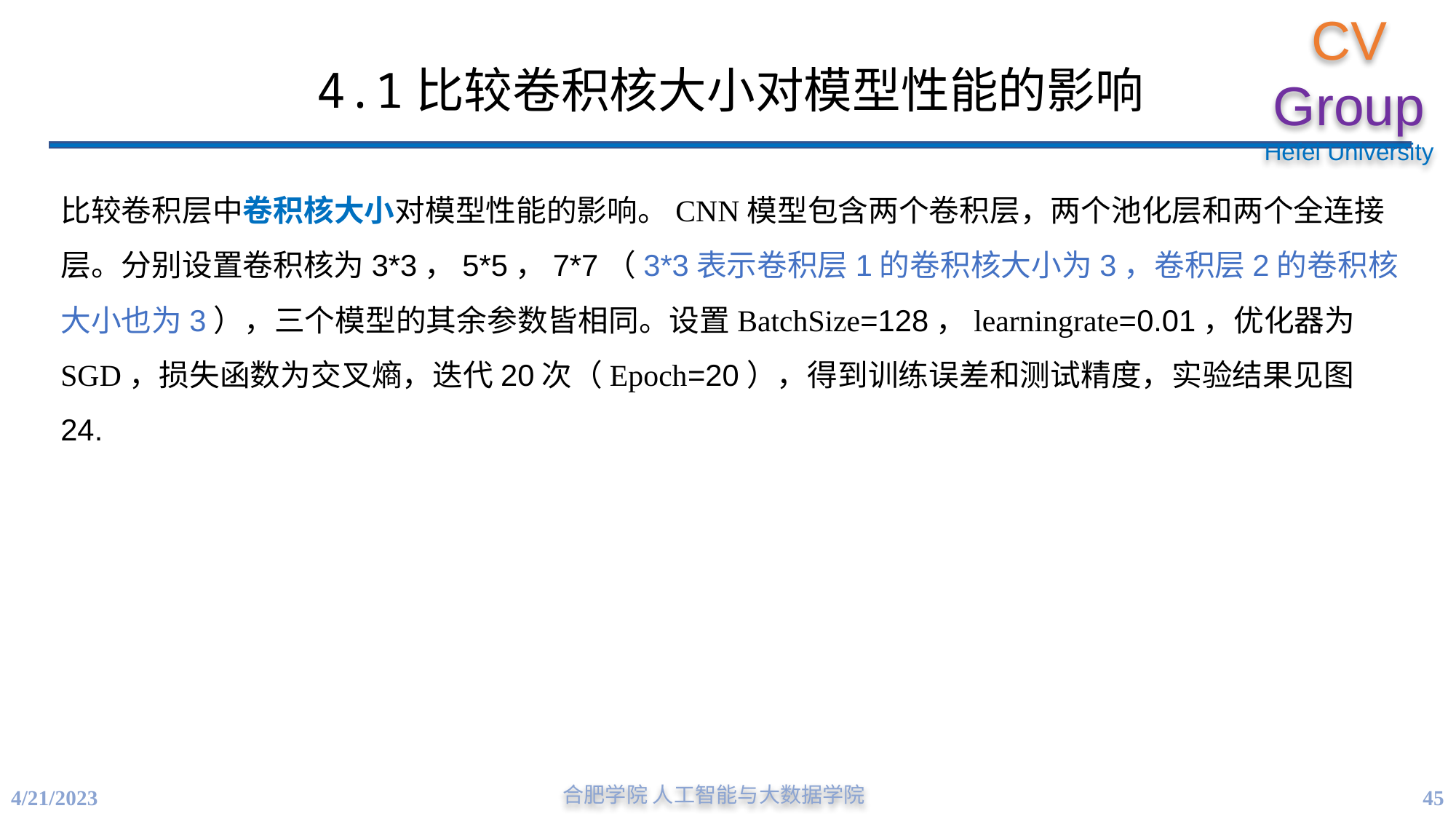

# 4.1比较卷积核大小对模型性能的影响
比较卷积层中卷积核大小对模型性能的影响。CNN模型包含两个卷积层，两个池化层和两个全连接层。分别设置卷积核为3*3，5*5，7*7（3*3表示卷积层1的卷积核大小为3，卷积层2的卷积核大小也为3），三个模型的其余参数皆相同。设置BatchSize=128，learningrate=0.01，优化器为SGD，损失函数为交叉熵，迭代20次（Epoch=20），得到训练误差和测试精度，实验结果见图24.

45
4/21/2023
合肥学院 人工智能与大数据学院